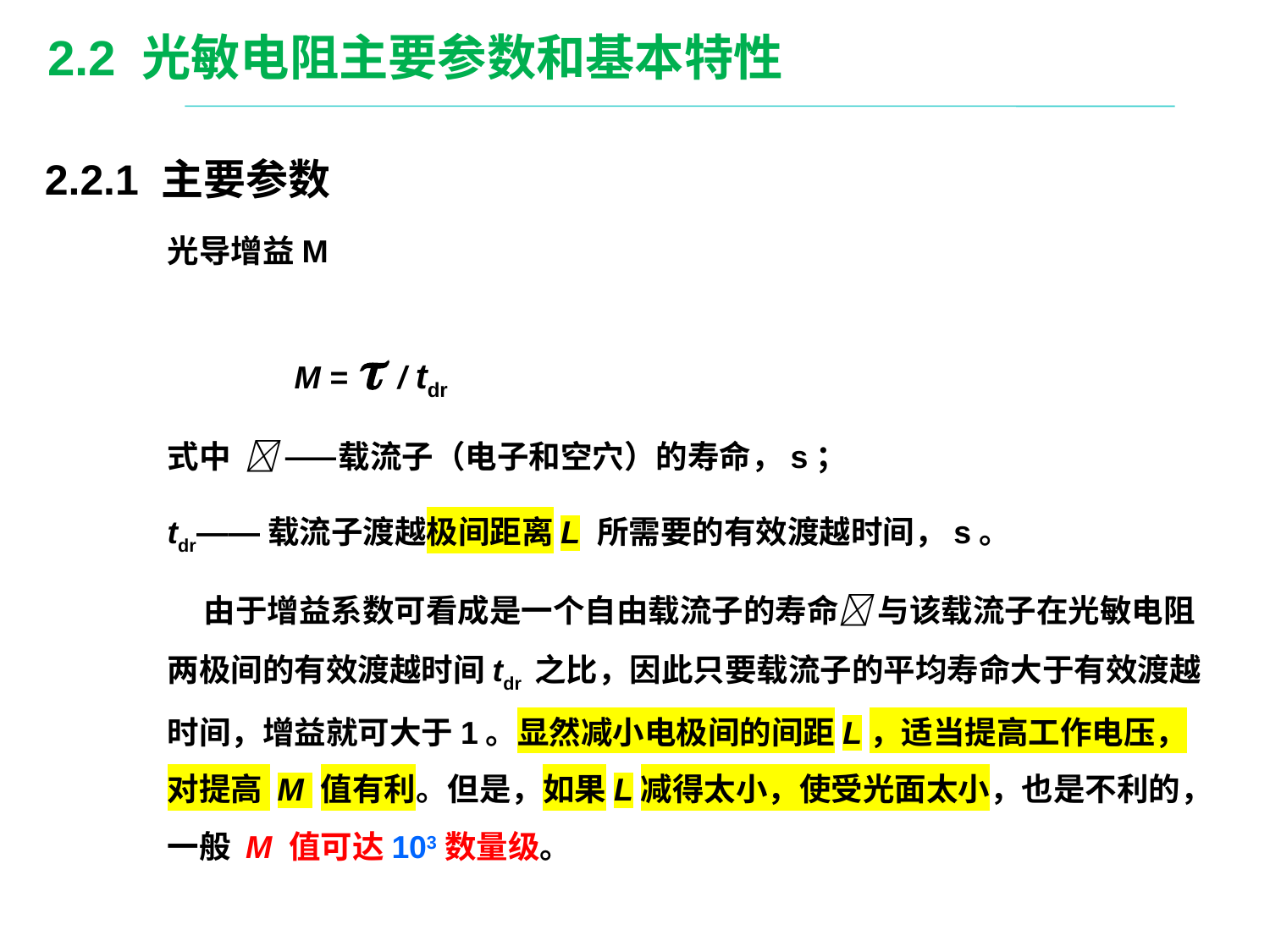

2.2 光敏电阻主要参数和基本特性

2.2.1 主要参数
光导增益M
	M = τ / tdr
式中  τ ——载流子（电子和空穴）的寿命，s；
tdr——载流子渡越极间距离L 所需要的有效渡越时间，s。
    由于增益系数可看成是一个自由载流子的寿命τ 与该载流子在光敏电阻两极间的有效渡越时间tdr 之比，因此只要载流子的平均寿命大于有效渡越时间，增益就可大于1。显然减小电极间的间距L，适当提高工作电压，对提高 M 值有利。但是，如果L减得太小，使受光面太小，也是不利的，一般 M 值可达103数量级。